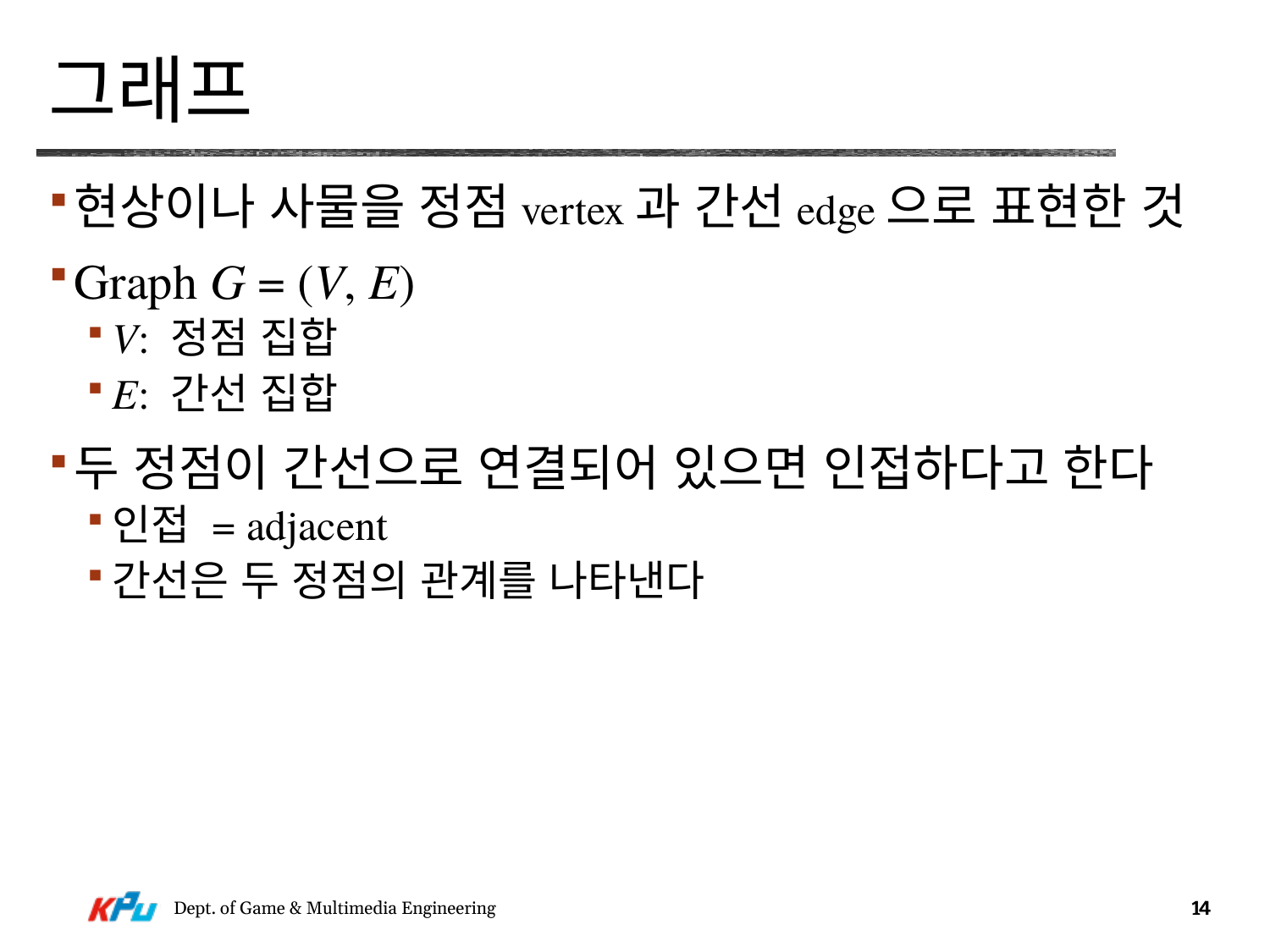

# 그래프
현상이나 사물을 정점vertex과 간선edge으로 표현한 것
Graph G = (V, E)
V: 정점 집합
E: 간선 집합
두 정점이 간선으로 연결되어 있으면 인접하다고 한다
인접 = adjacent
간선은 두 정점의 관계를 나타낸다
Dept. of Game & Multimedia Engineering
14